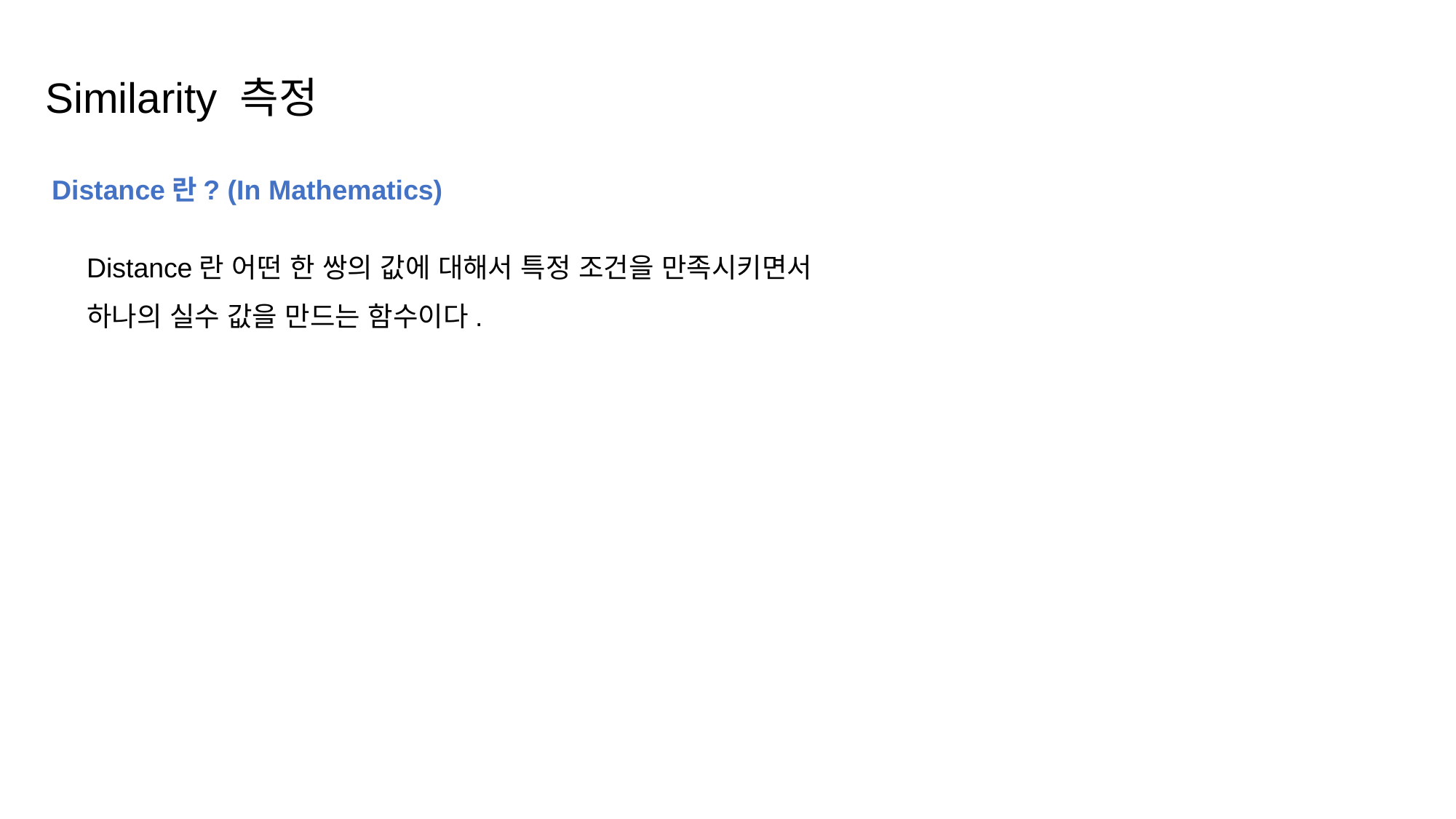

Similarity 측정
Distance란? (In Mathematics)
Distance란 어떤 한 쌍의 값에 대해서 특정 조건을 만족시키면서
하나의 실수 값을 만드는 함수이다.